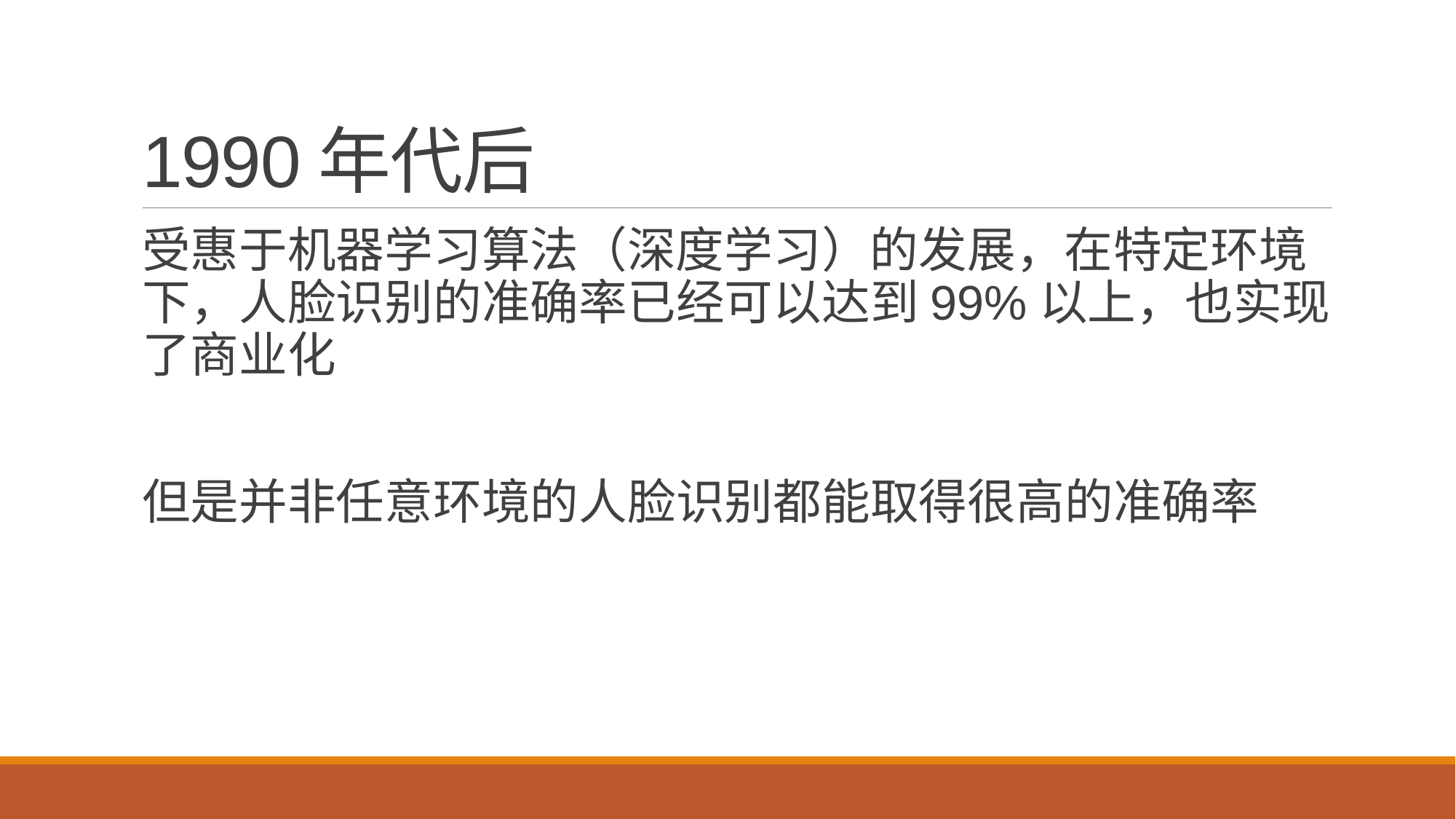

# 1990年代后
受惠于机器学习算法（深度学习）的发展，在特定环境下，人脸识别的准确率已经可以达到99%以上，也实现了商业化

但是并非任意环境的人脸识别都能取得很高的准确率

44